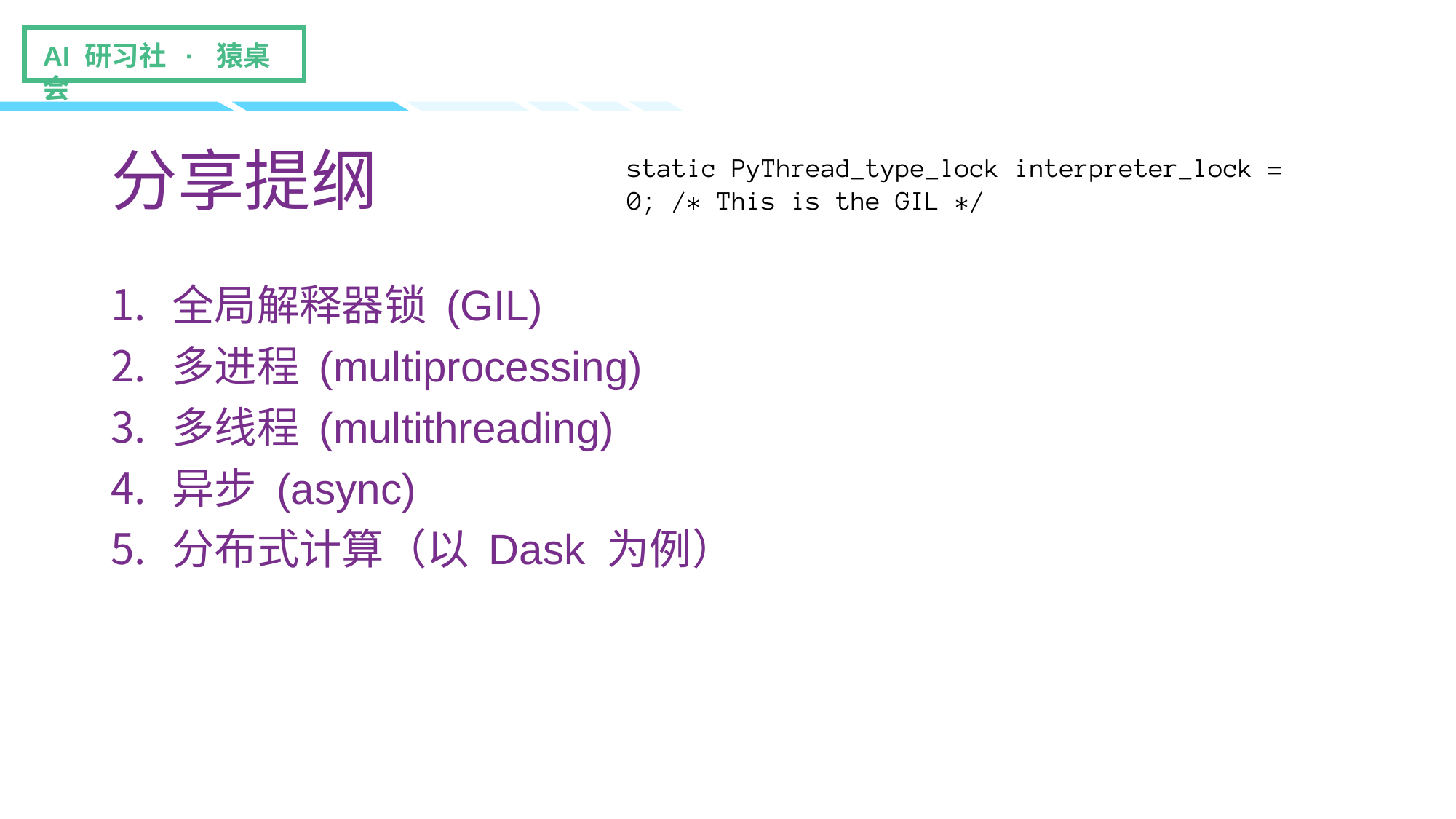

# 分享提纲
static PyThread_type_lock interpreter_lock = 0; /* This is the GIL */
全局解释器锁 (GIL)
多进程 (multiprocessing)
多线程 (multithreading)
异步 (async)
分布式计算（以 Dask 为例）